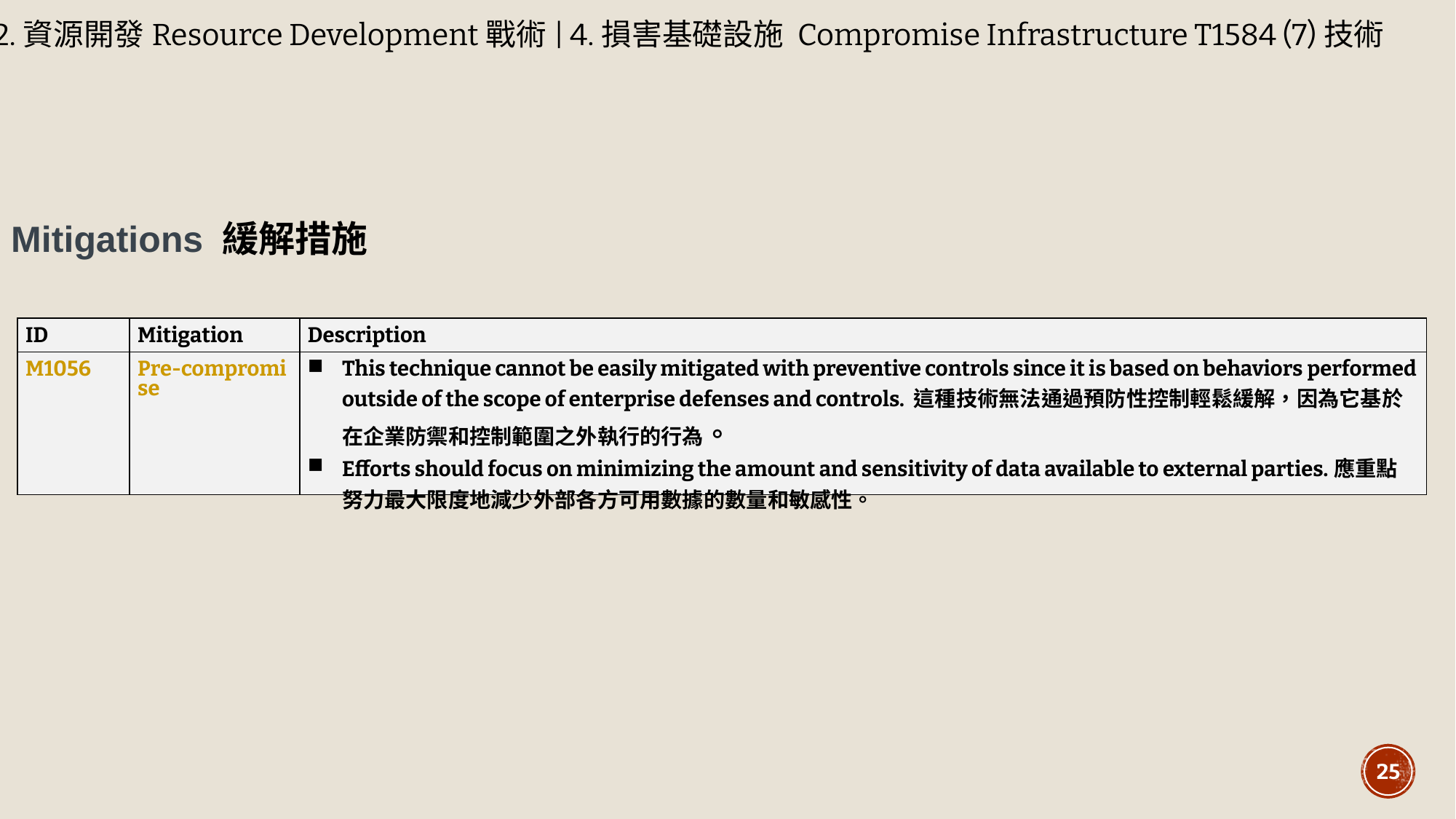

2.資源開發Resource Development戰術| 4.損害基礎設施 Compromise Infrastructure T1584 (7)技術
Mitigations 緩解措施
| ID | Mitigation | Description |
| --- | --- | --- |
| M1056 | Pre-compromise | This technique cannot be easily mitigated with preventive controls since it is based on behaviors performed outside of the scope of enterprise defenses and controls. 這種技術無法通過預防性控制輕鬆緩解，因為它基於在企業防禦和控制範圍之外執行的行為。 Efforts should focus on minimizing the amount and sensitivity of data available to external parties.應重點努力最大限度地減少外部各方可用數據的數量和敏感性。 |
25